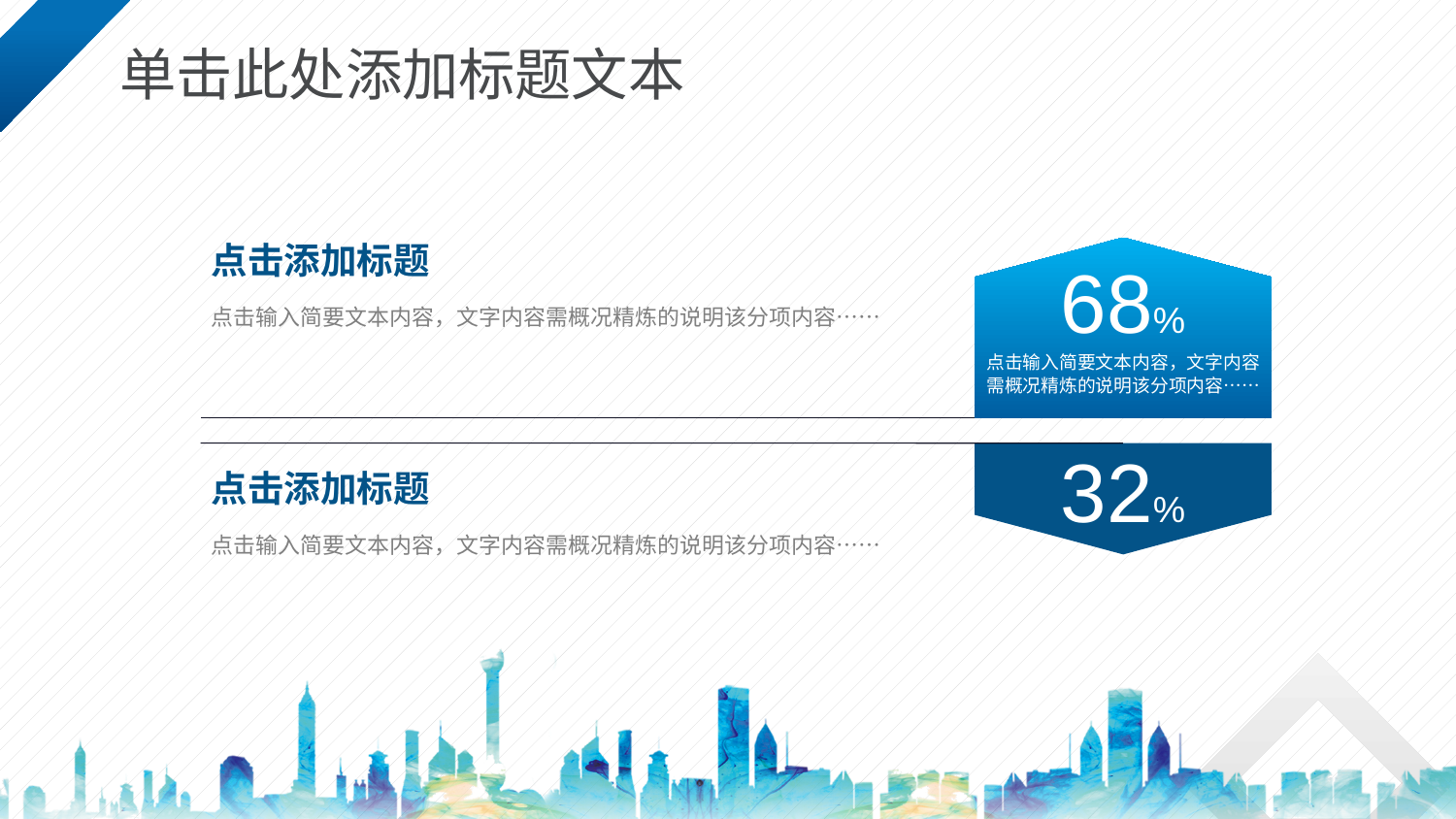

单击此处添加标题文本
68%
点击输入简要文本内容，文字内容需概况精炼的说明该分项内容……
点击添加标题
点击输入简要文本内容，文字内容需概况精炼的说明该分项内容……
32%

点击添加标题
点击输入简要文本内容，文字内容需概况精炼的说明该分项内容……